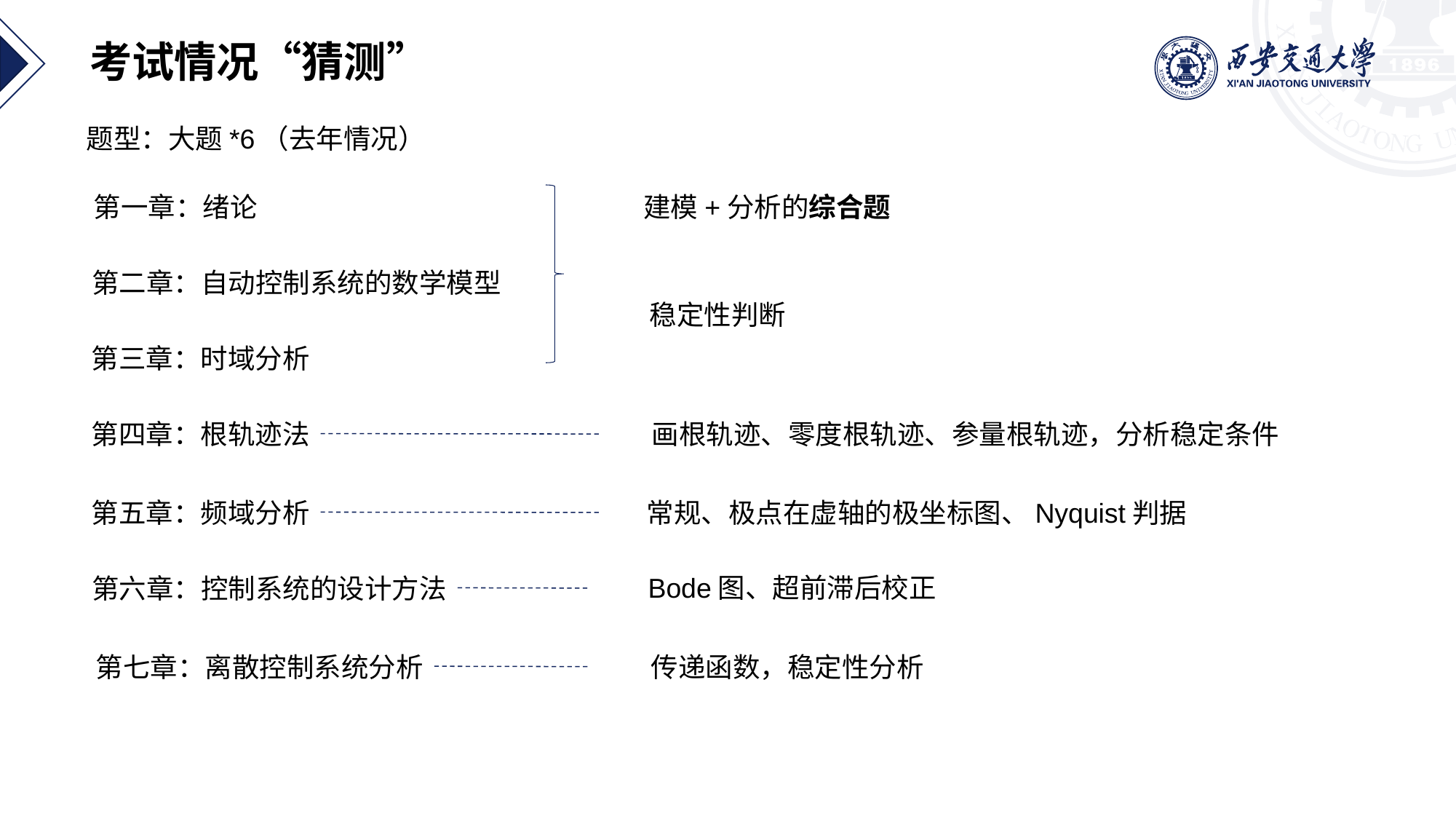

考试情况“猜测”
题型：大题*6（去年情况）
第一章：绪论

建模+分析的综合题
第二章：自动控制系统的数学模型
稳定性判断
第三章：时域分析
第四章：根轨迹法
画根轨迹、零度根轨迹、参量根轨迹，分析稳定条件
第五章：频域分析
常规、极点在虚轴的极坐标图、Nyquist判据
Bode图、超前滞后校正
第六章：控制系统的设计方法
第七章：离散控制系统分析
传递函数，稳定性分析